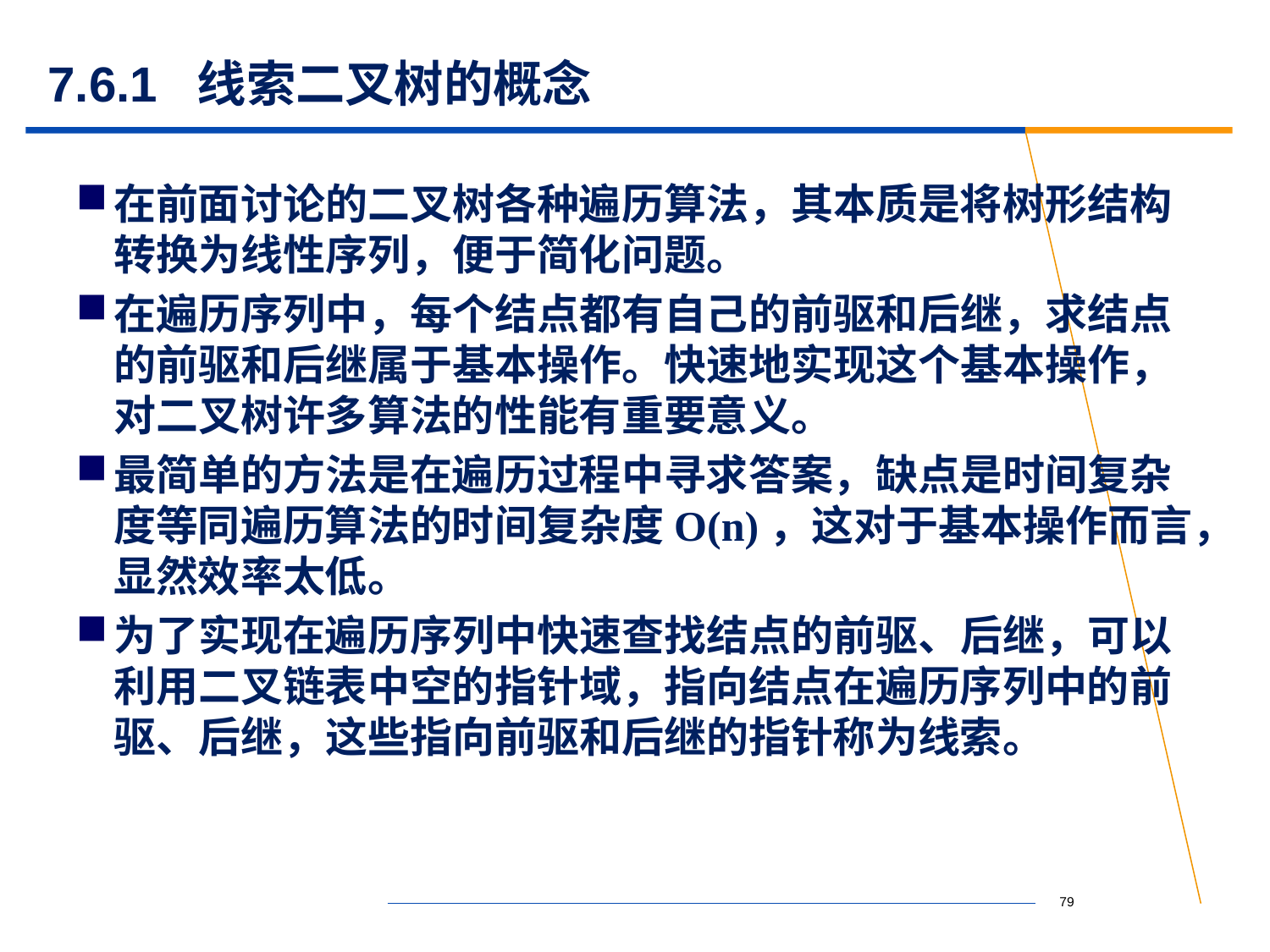

# 7.6.1  线索二叉树的概念
在前面讨论的二叉树各种遍历算法，其本质是将树形结构转换为线性序列，便于简化问题。
在遍历序列中，每个结点都有自己的前驱和后继，求结点的前驱和后继属于基本操作。快速地实现这个基本操作，对二叉树许多算法的性能有重要意义。
最简单的方法是在遍历过程中寻求答案，缺点是时间复杂度等同遍历算法的时间复杂度O(n)，这对于基本操作而言，显然效率太低。
为了实现在遍历序列中快速查找结点的前驱、后继，可以利用二叉链表中空的指针域，指向结点在遍历序列中的前驱、后继，这些指向前驱和后继的指针称为线索。